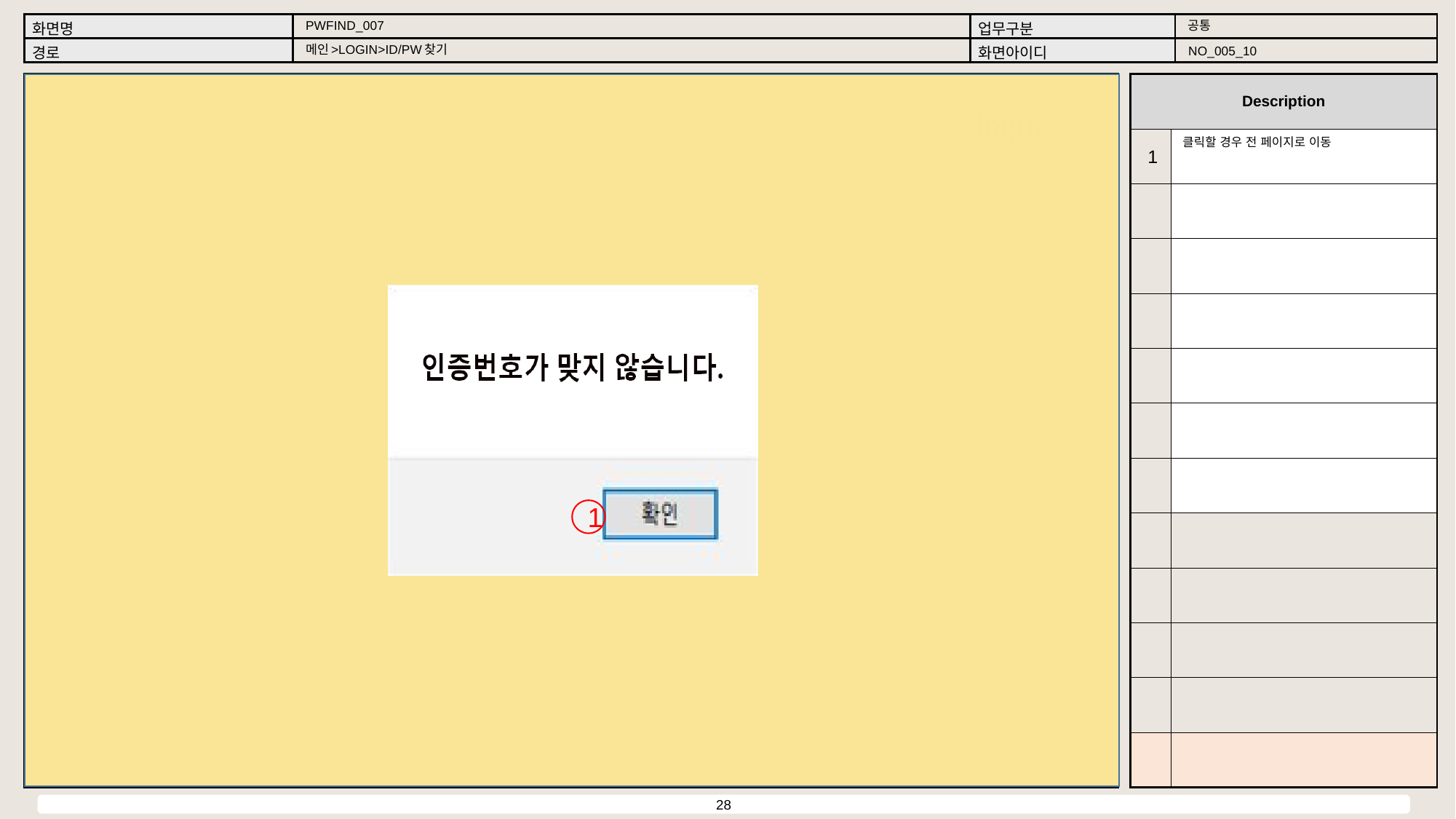

공통
PWFIND_007
메인>LOGIN>ID/PW찾기
NO_005_10

클릭할 경우 전 페이지로 이동
1
1